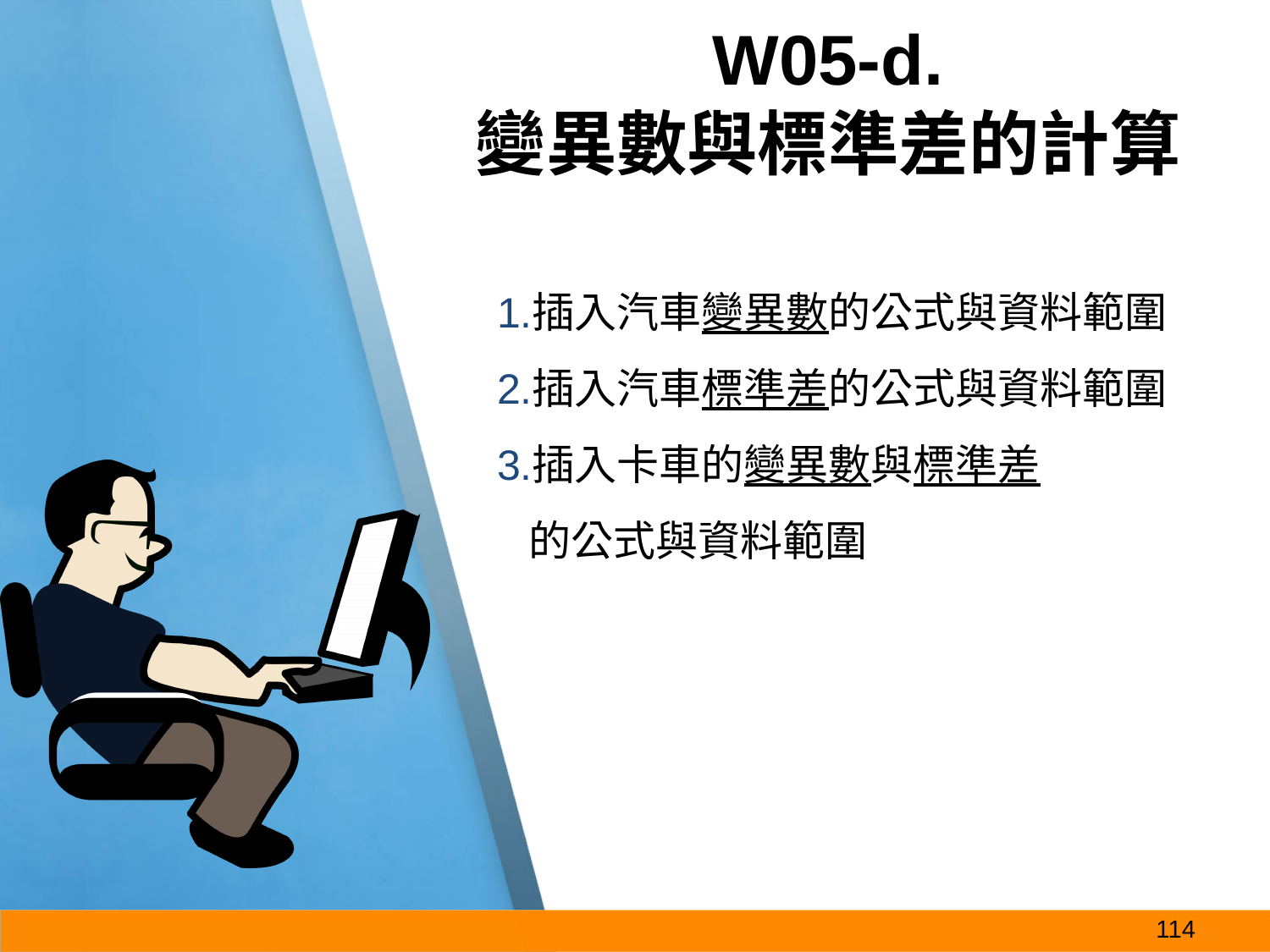

# W05-d. 變異數與標準差的計算
插入汽車變異數的公式與資料範圍
插入汽車標準差的公式與資料範圍
插入卡車的變異數與標準差
的公式與資料範圍
114